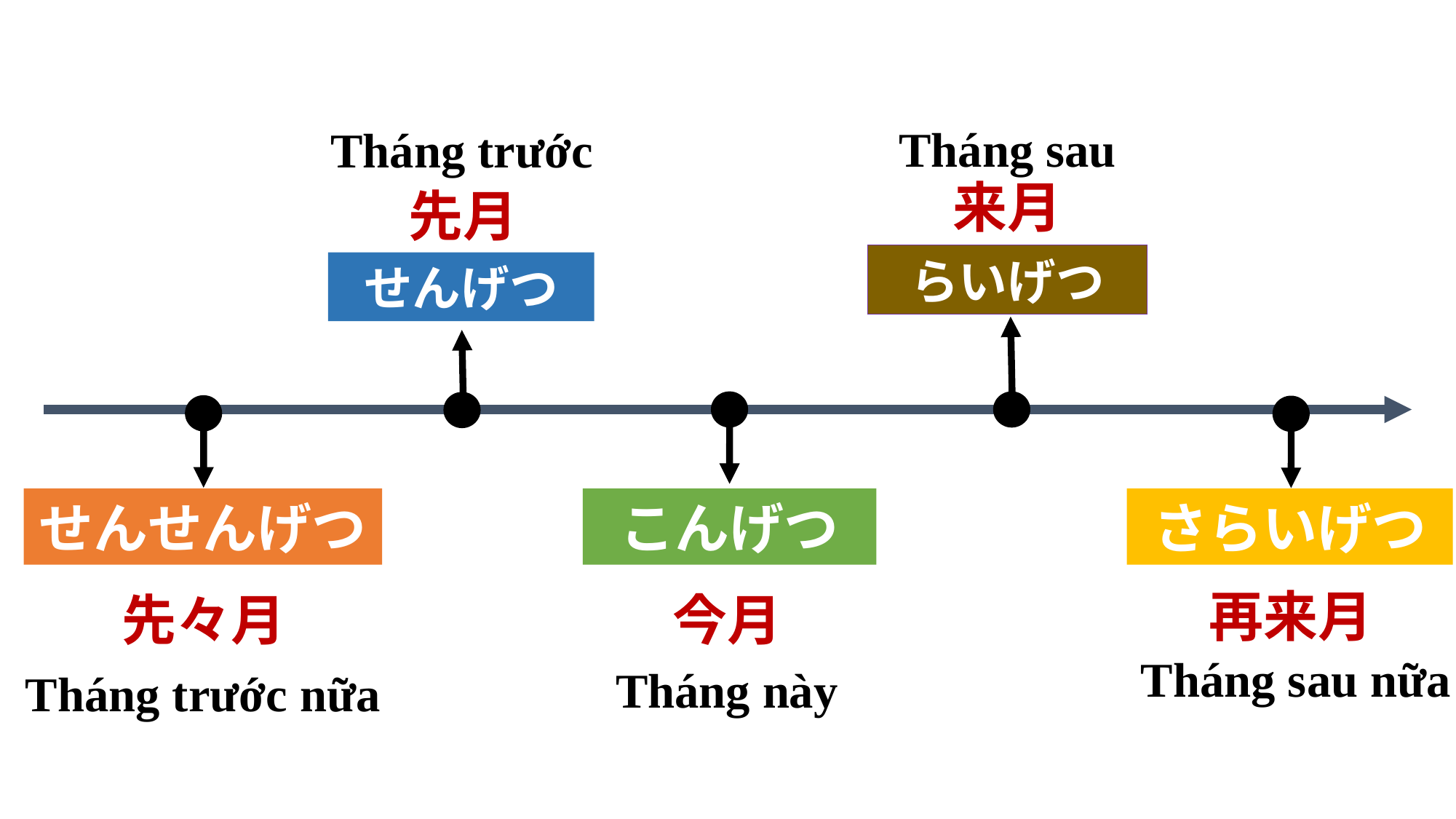

Tháng sau
Tháng trước
来月
先月
らいげつ
せんげつ

せんせんげつ
こんげつ
さらいげつ
再来月
先々月
今月
Tháng sau nữa
Tháng này
Tháng trước nữa